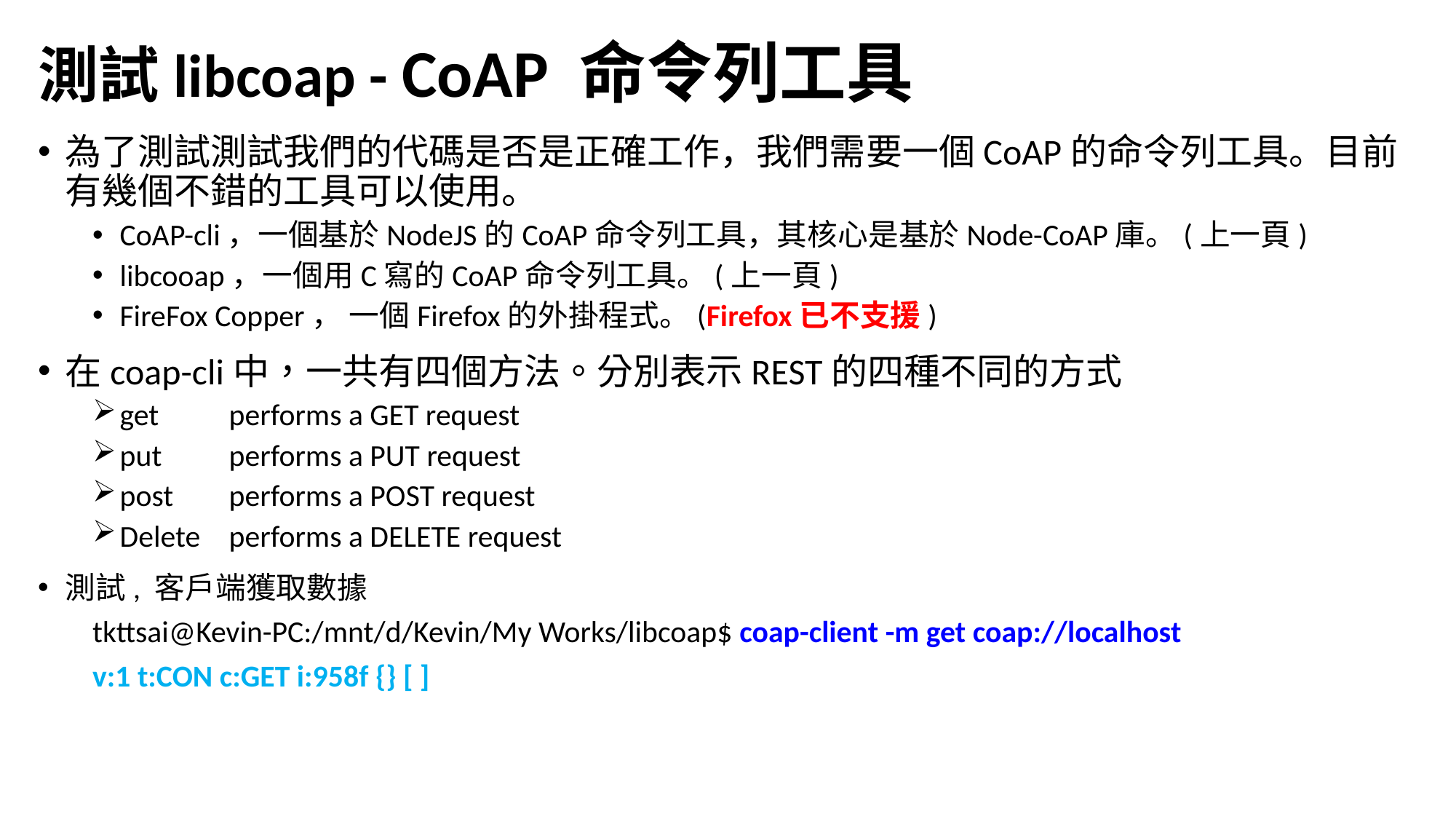

# 測試libcoap - CoAP 命令列工具
為了測試測試我們的代碼是否是正確工作，我們需要一個CoAP的命令列工具。目前有幾個不錯的工具可以使用。
CoAP-cli，一個基於NodeJS的CoAP命令列工具，其核心是基於Node-CoAP庫。(上一頁)
libcooap，一個用C寫的CoAP命令列工具。(上一頁)
FireFox Copper， 一個Firefox的外掛程式。(Firefox已不支援)
在coap-cli中，一共有四個方法。分別表示REST的四種不同的方式
get 	performs a GET request
put 	performs a PUT request
post 	performs a POST request
Delete	performs a DELETE request
測試, 客戶端獲取數據
tkttsai@Kevin-PC:/mnt/d/Kevin/My Works/libcoap$ coap-client -m get coap://localhost
v:1 t:CON c:GET i:958f {} [ ]